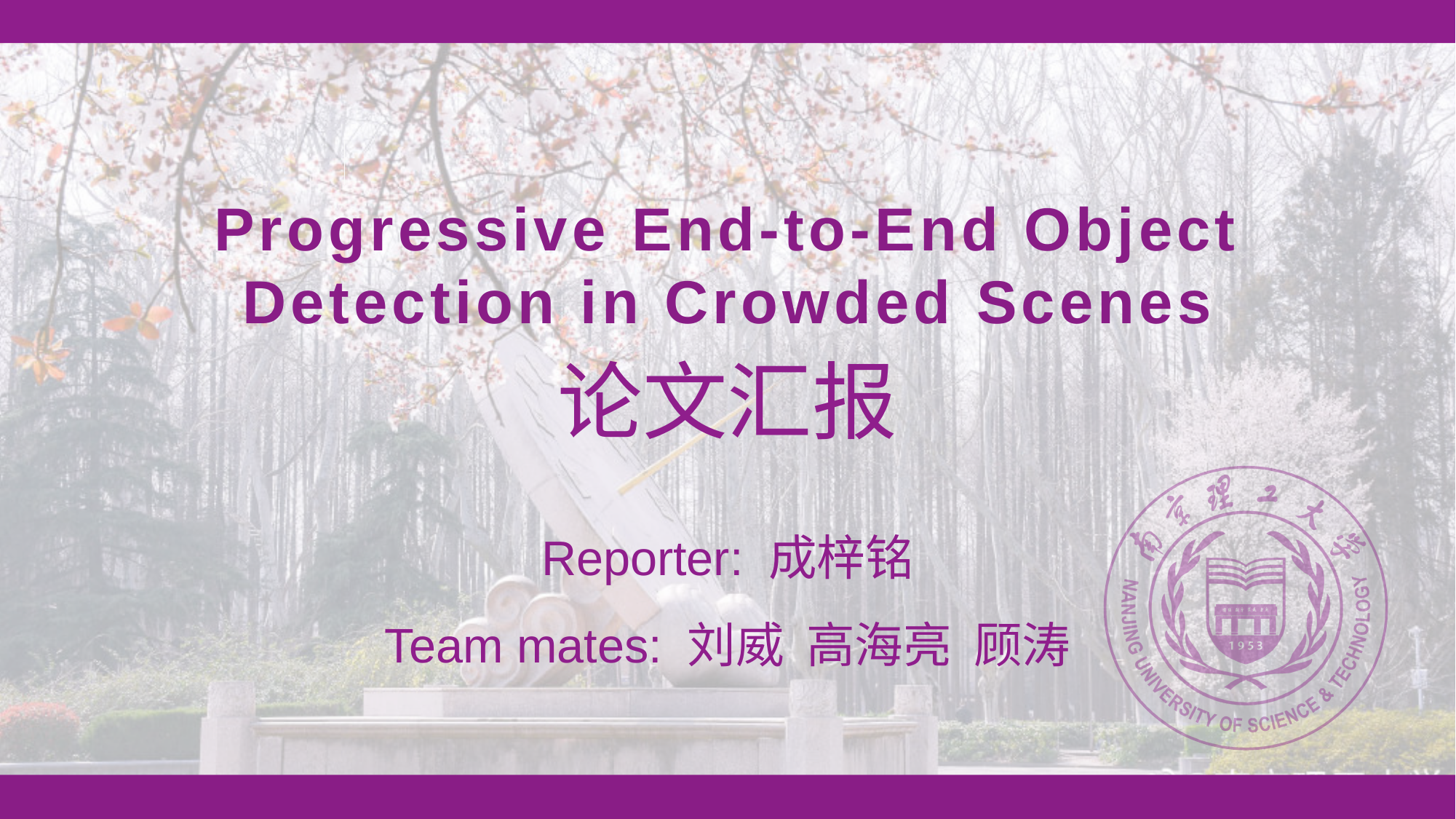

Progressive End-to-End Object Detection in Crowded Scenes
论文汇报

Reporter: 成梓铭
Team mates: 刘威  高海亮  顾涛